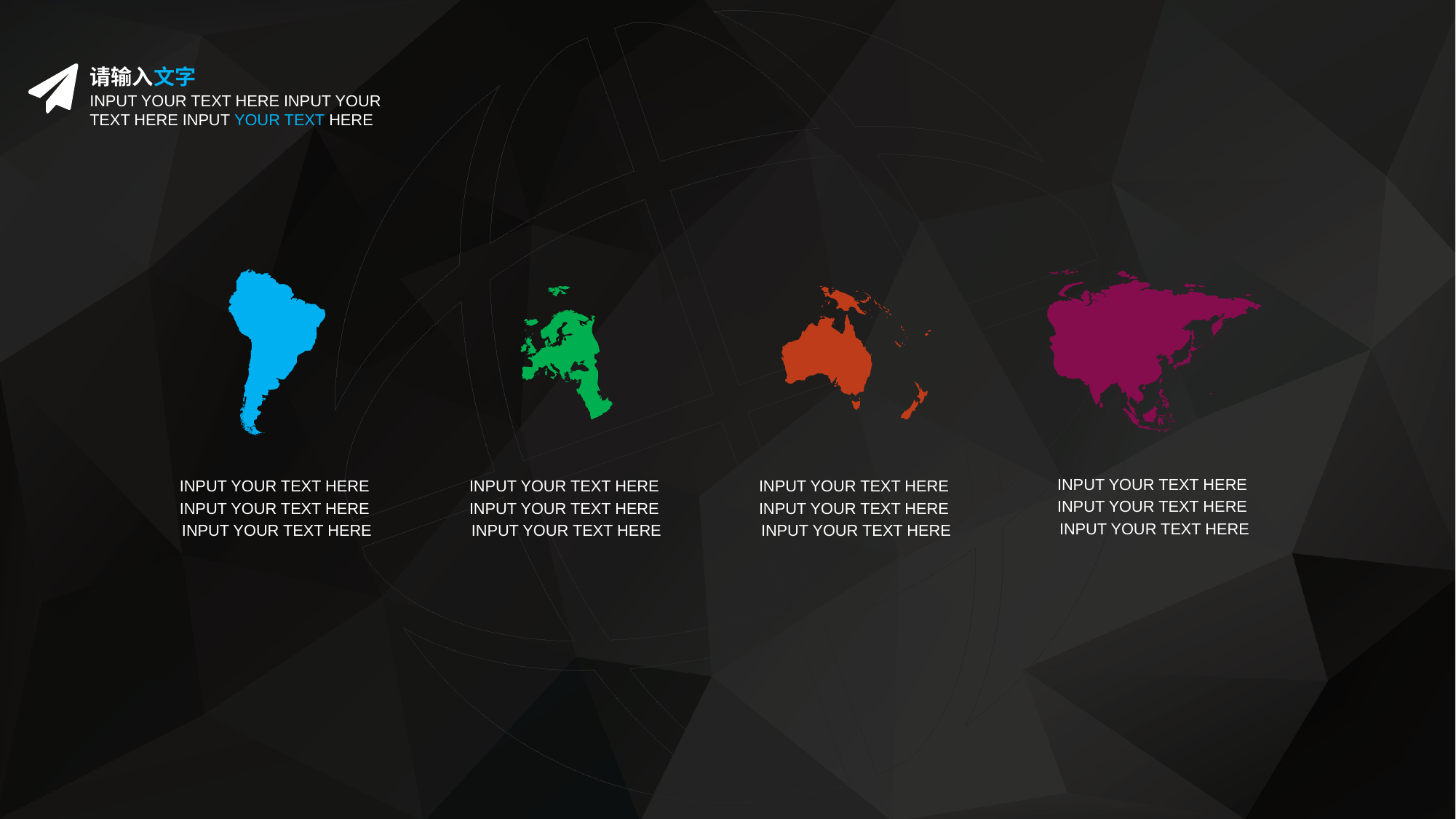

请输入文字
INPUT YOUR TEXT HERE INPUT YOUR TEXT HERE INPUT YOUR TEXT HERE

INPUT YOUR TEXT HERE
INPUT YOUR TEXT HERE
INPUT YOUR TEXT HERE

INPUT YOUR TEXT HERE
INPUT YOUR TEXT HERE
INPUT YOUR TEXT HERE

INPUT YOUR TEXT HERE
INPUT YOUR TEXT HERE
INPUT YOUR TEXT HERE

INPUT YOUR TEXT HERE
INPUT YOUR TEXT HERE
INPUT YOUR TEXT HERE